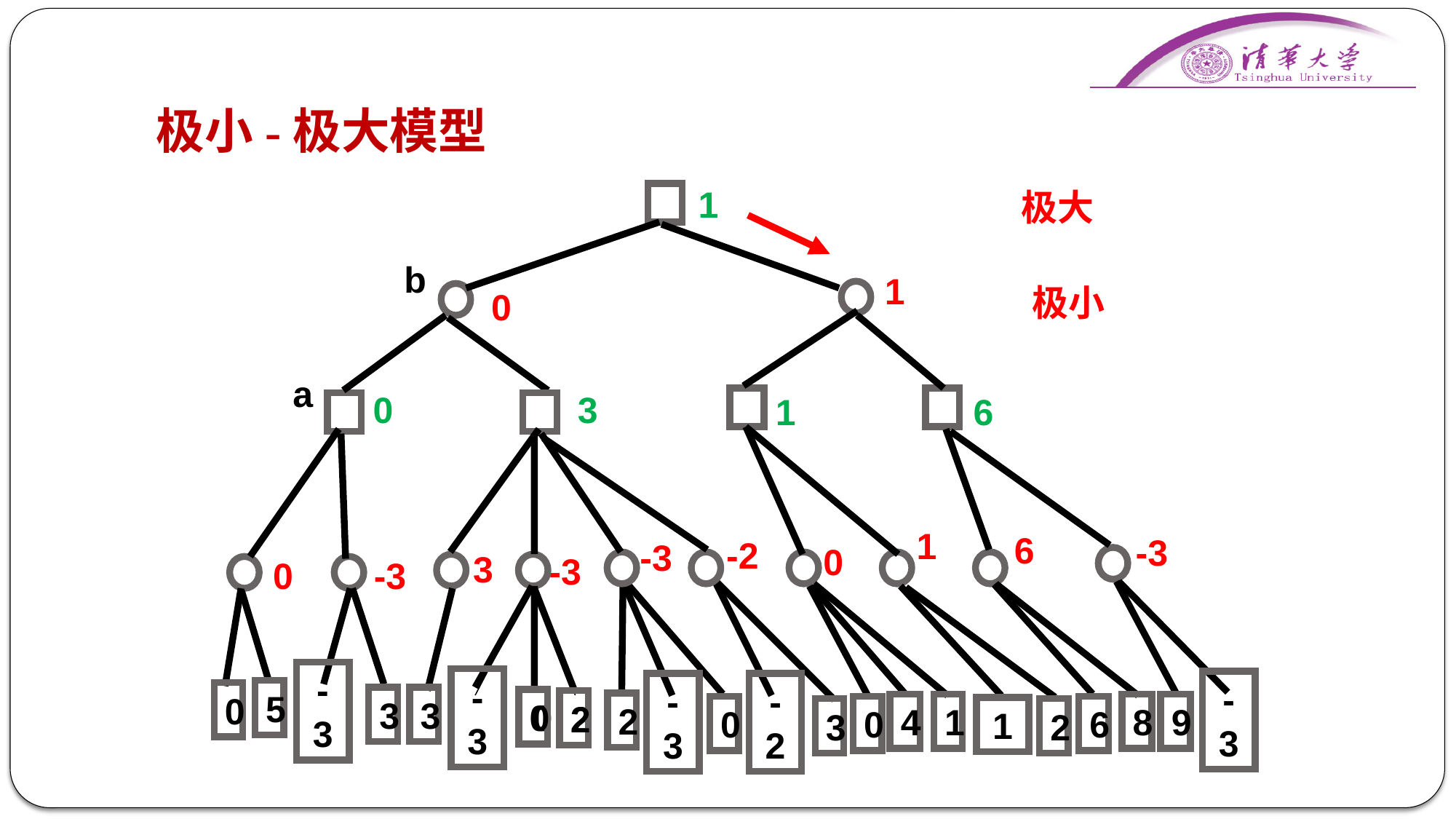

# 极小-极大模型
1
极大

b
1
极小
0

a
0
3
1
6

1
6
-3
-2
-3
0
3
-3
0
-3

5
0
-3
3
3
0
0
-3
2
2
2
-3
4
1
8
9
-3
-2
0
0
6
1
3
2
10